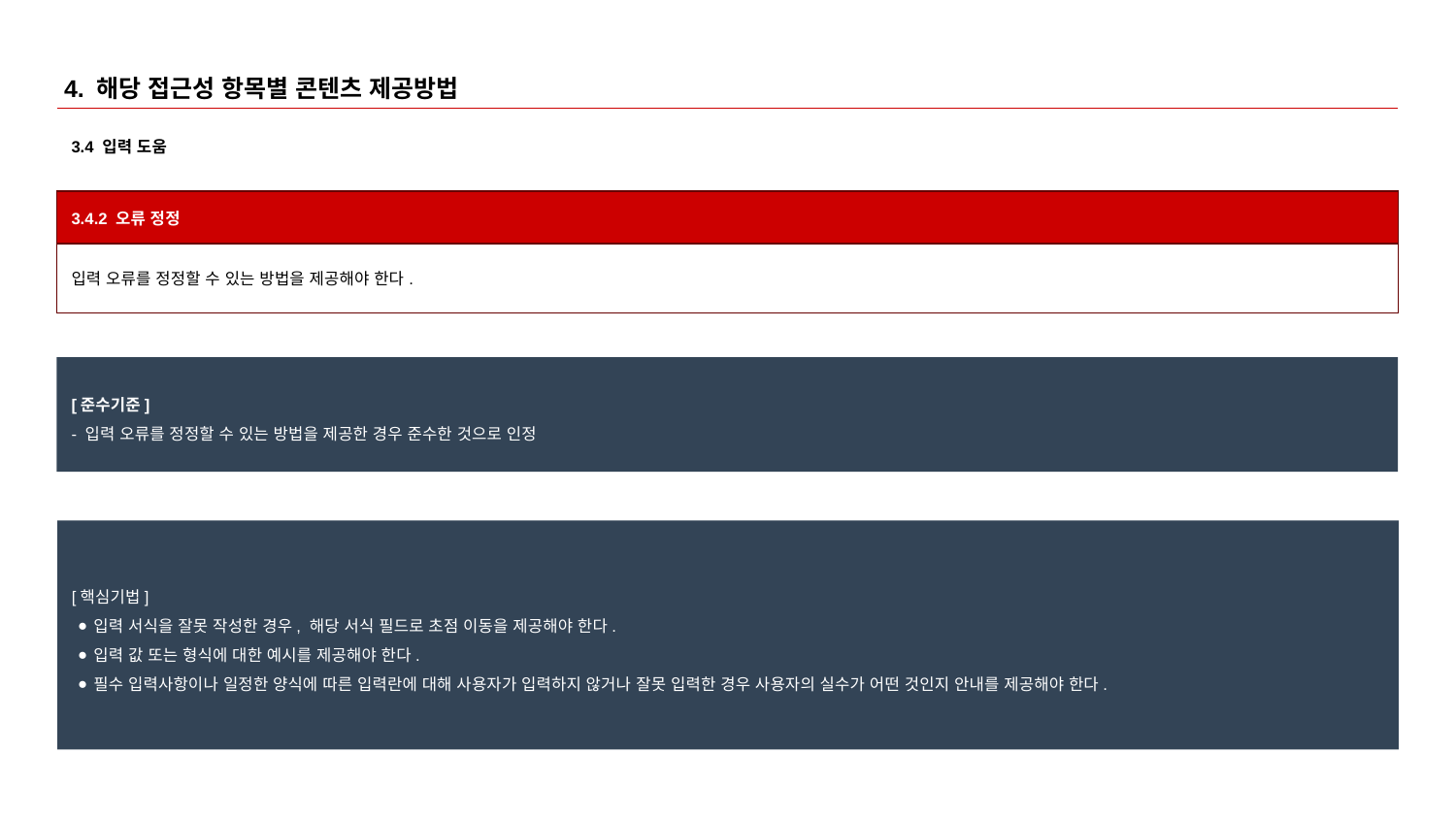

# 4. 해당 접근성 항목별 콘텐츠 제공방법
3.4 입력 도움
| 3.4.2 오류 정정 |
| --- |
| 입력 오류를 정정할 수 있는 방법을 제공해야 한다. |
[준수기준]
- 입력 오류를 정정할 수 있는 방법을 제공한 경우 준수한 것으로 인정
[핵심기법]
입력 서식을 잘못 작성한 경우, 해당 서식 필드로 초점 이동을 제공해야 한다.
입력 값 또는 형식에 대한 예시를 제공해야 한다.
필수 입력사항이나 일정한 양식에 따른 입력란에 대해 사용자가 입력하지 않거나 잘못 입력한 경우 사용자의 실수가 어떤 것인지 안내를 제공해야 한다.